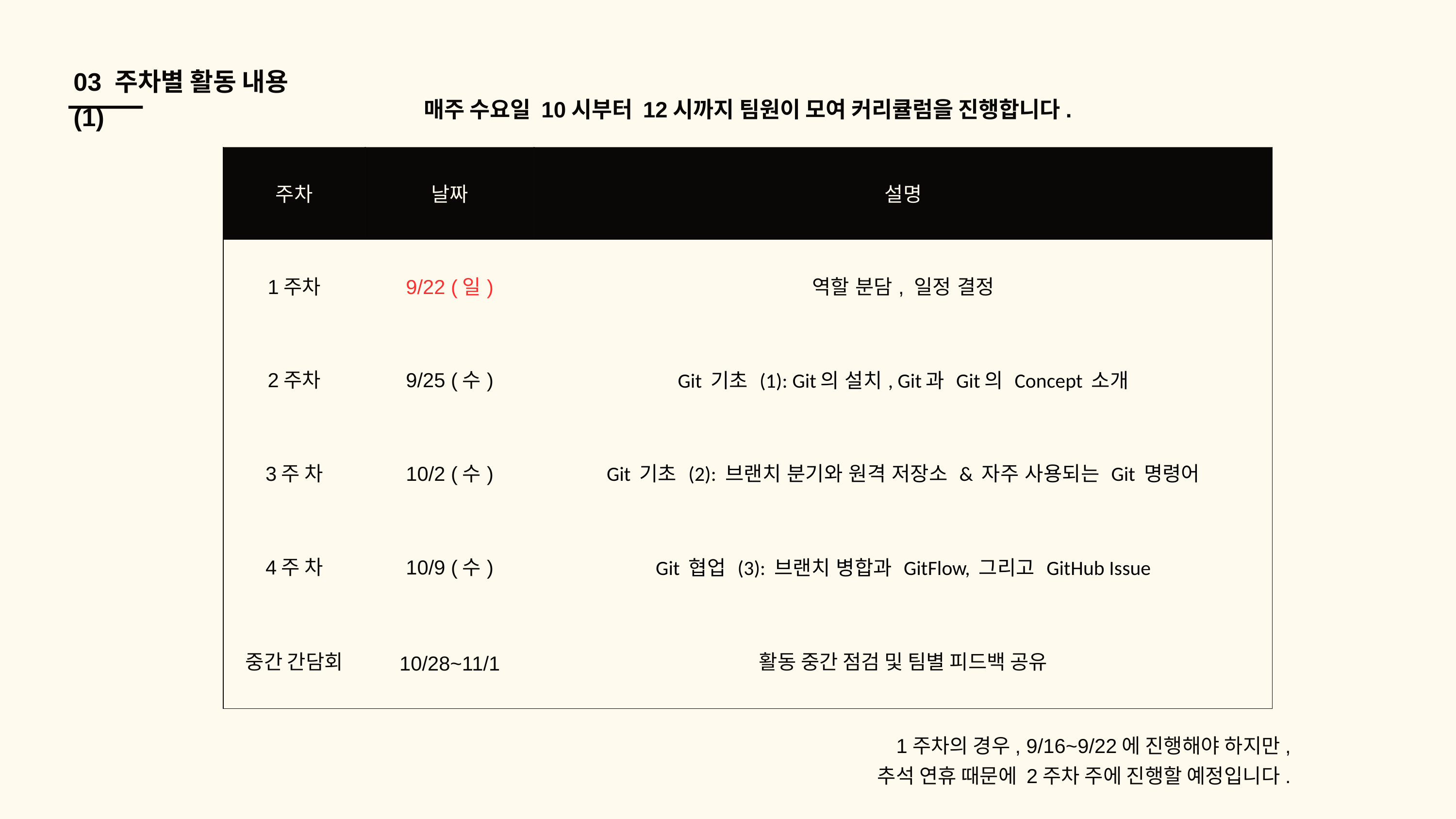

03 주차별 활동 내용(1)
매주 수요일 10시부터 12시까지 팀원이 모여 커리큘럼을 진행합니다.

| 주차 | 날짜 | 설명 |
| --- | --- | --- |
| 1주차 | 9/22 (일) | 역할 분담, 일정 결정 |
| 2주차 | 9/25 (수) | Git 기초 (1): Git의 설치, Git과 Git의 Concept 소개 |
| 3주 차 | 10/2 (수) | Git 기초 (2): 브랜치 분기와 원격 저장소 & 자주 사용되는 Git 명령어 |
| 4주 차 | 10/9 (수) | Git 협업 (3): 브랜치 병합과 GitFlow, 그리고 GitHub Issue |
| 중간 간담회 | 10/28~11/1 | 활동 중간 점검 및 팀별 피드백 공유 |
1주차의 경우, 9/16~9/22에 진행해야 하지만,
추석 연휴 때문에 2주차 주에 진행할 예정입니다.